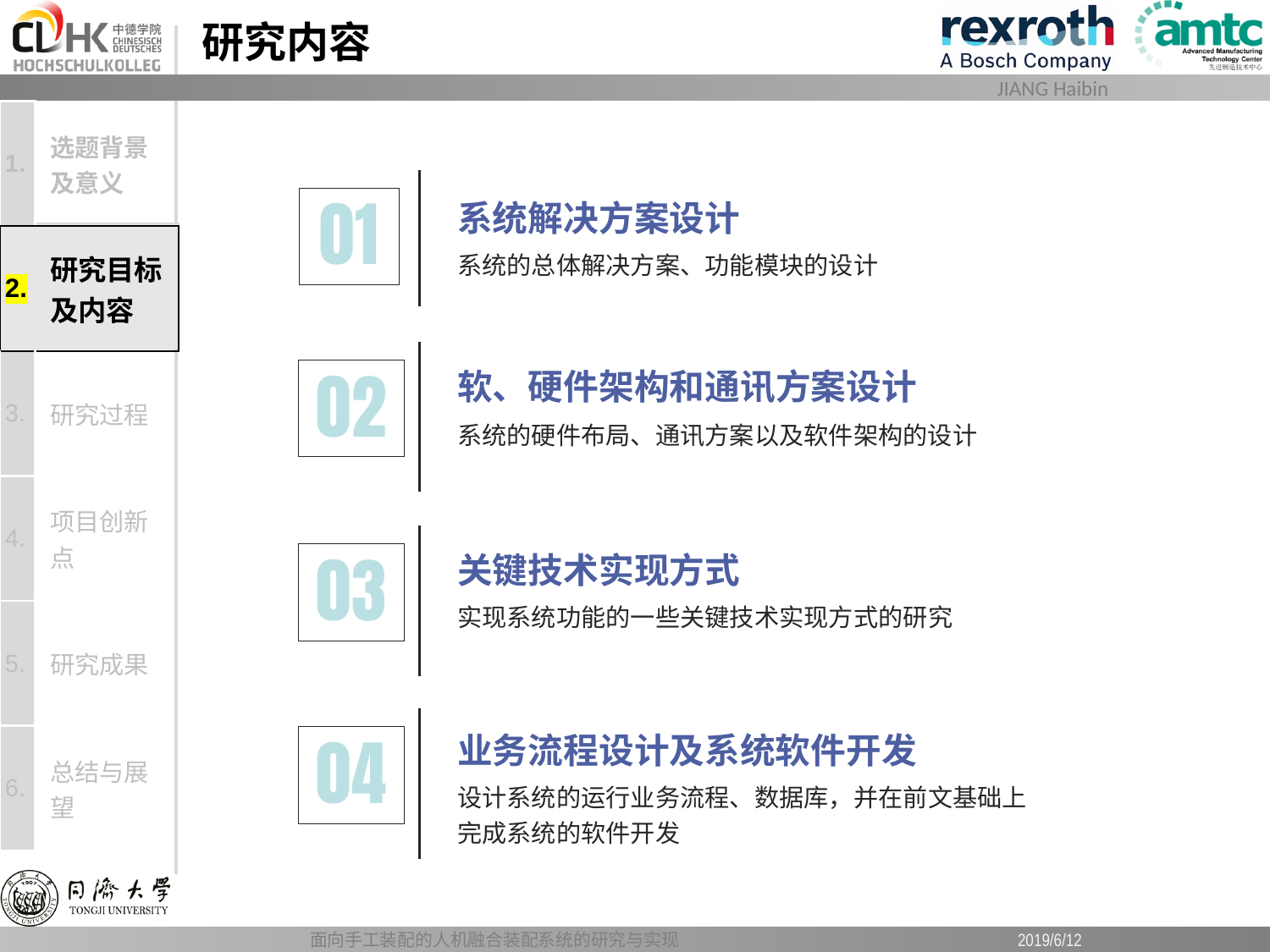

# 研究内容
| 1. | 选题背景及意义 |
| --- | --- |
| 2. | 研究目标及内容 |
| 3. | 研究过程 |
| 4. | 项目创新点 |
| 5. | 研究成果 |
| 6. | 总结与展望 |
01
系统解决方案设计
系统的总体解决方案、功能模块的设计
软、硬件架构和通讯方案设计
02
系统的硬件布局、通讯方案以及软件架构的设计
关键技术实现方式
03
实现系统功能的一些关键技术实现方式的研究

业务流程设计及系统软件开发
04
设计系统的运行业务流程、数据库，并在前文基础上完成系统的软件开发
面向手工装配的人机融合装配系统的研究与实现
2019/6/12